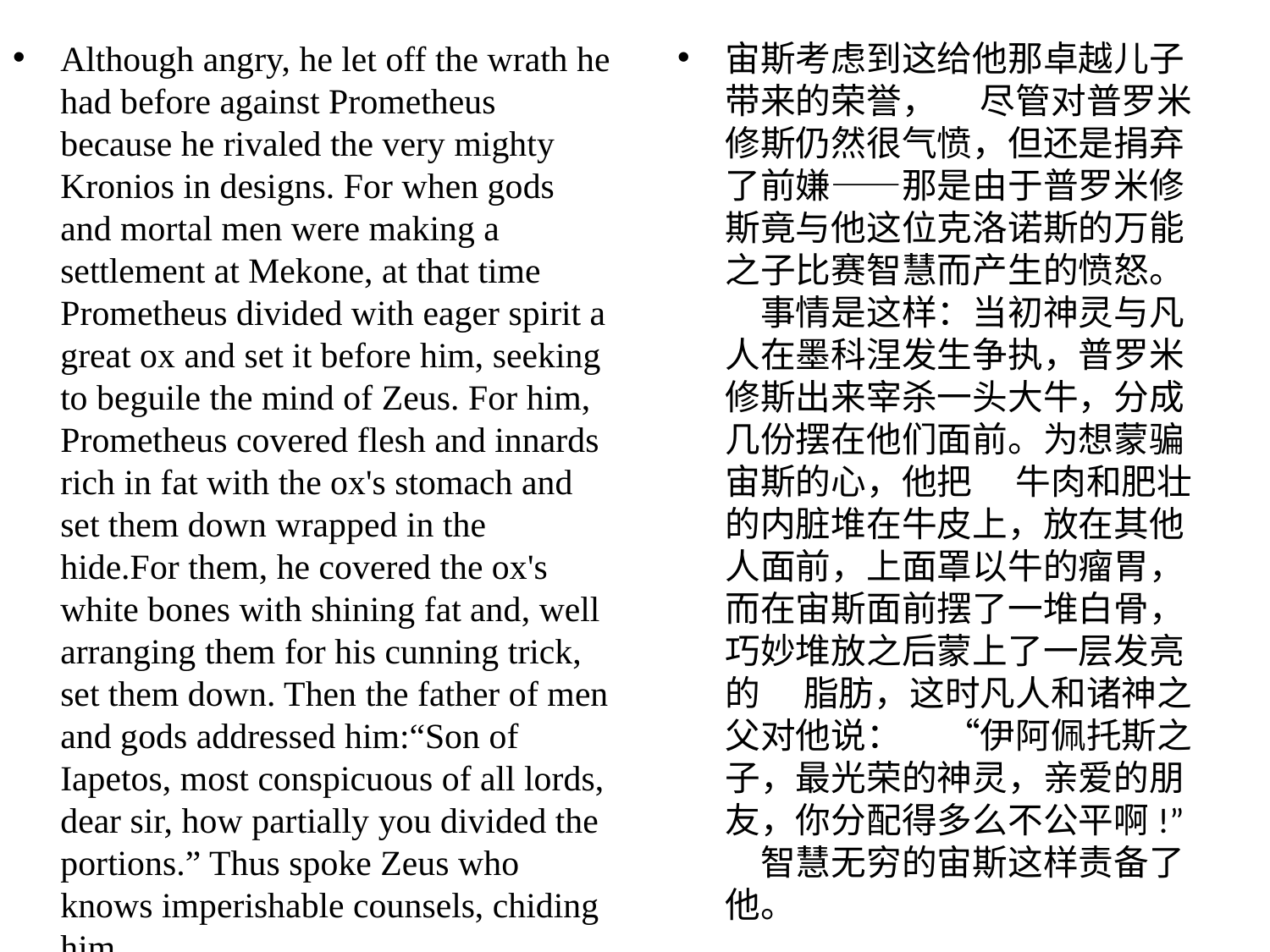

宙斯考虑到这给他那卓越⼉⼦带来的荣誉， 　尽管对普罗⽶修斯仍然很⽓愤，但还是捐弃了前嫌——那是由于普罗⽶修斯竟与他这位克洛诺斯的万能之⼦⽐赛智慧⽽产⽣的愤怒。 　事情是这样：当初神灵与凡⼈在墨科涅发⽣争执，普罗⽶修斯出来宰杀⼀头⼤⽜，分成⼏份摆在他们⾯前。为想蒙骗宙斯的⼼，他把 　⽜⾁和肥壮的内脏堆在⽜⽪上，放在其他⼈⾯前，上⾯罩以⽜的瘤胃，⽽在宙斯⾯前摆了⼀堆⽩⾻，巧妙堆放之后蒙上了⼀层发亮的 　脂肪，这时凡⼈和诸神之⽗对他说： 　“伊阿佩托斯之⼦，最光荣的神灵，亲爱的朋友，你分配得多么不公平啊!” 　智慧⽆穷的宙斯这样责备了他。
Although angry, he let off the wrath he had before against Prometheus because he rivaled the very mighty Kronios in designs. For when gods and mortal men were making a settlement at Mekone, at that time Prometheus divided with eager spirit a great ox and set it before him, seeking to beguile the mind of Zeus. For him, Prometheus covered flesh and innards rich in fat with the ox's stomach and set them down wrapped in the hide.For them, he covered the ox's white bones with shining fat and, well arranging them for his cunning trick, set them down. Then the father of men and gods addressed him:“Son of Iapetos, most conspicuous of all lords, dear sir, how partially you divided the portions.” Thus spoke Zeus who knows imperishable counsels, chiding him.